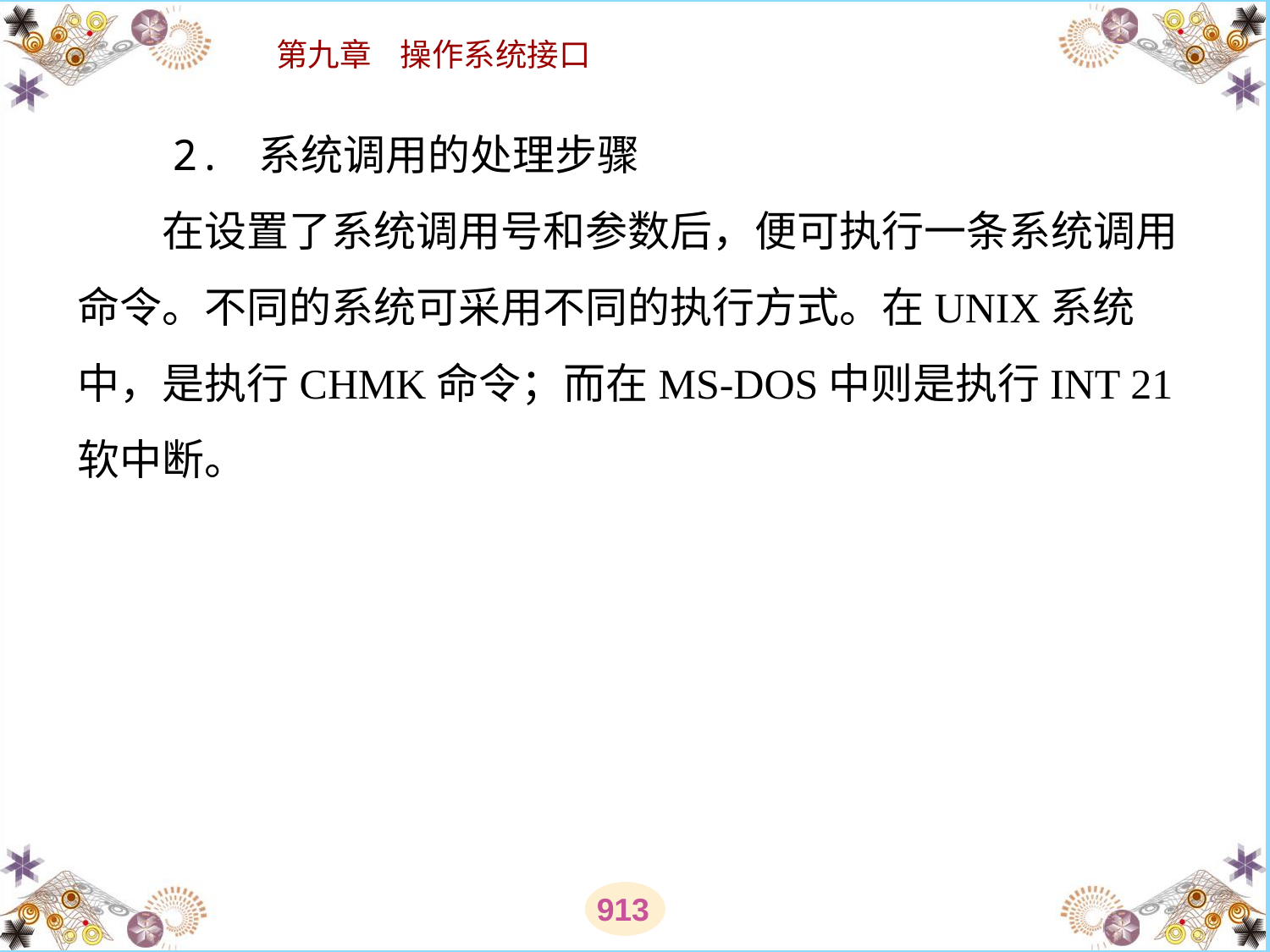

# 2. 系统调用的处理步骤 　　在设置了系统调用号和参数后，便可执行一条系统调用命令。不同的系统可采用不同的执行方式。在UNIX系统中，是执行CHMK命令；而在MS-DOS中则是执行INT 21软中断。